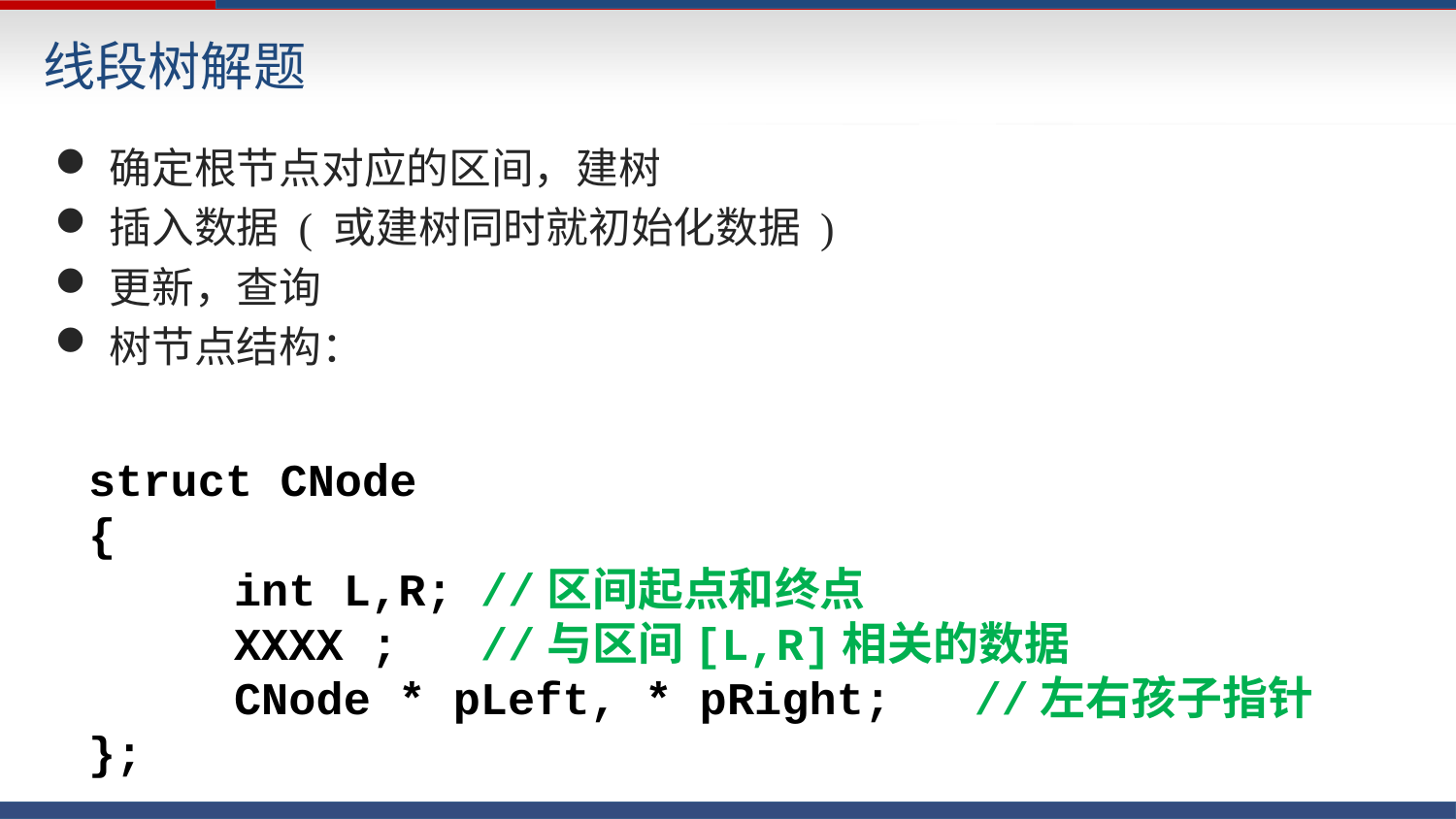

# 线段树解题
确定根节点对应的区间，建树
插入数据 ( 或建树同时就初始化数据 )
更新，查询
树节点结构：

struct CNode
{
	int L,R; //区间起点和终点
	XXXX ;   //与区间[L,R]相关的数据
	CNode * pLeft, * pRight;   //左右孩子指针
};